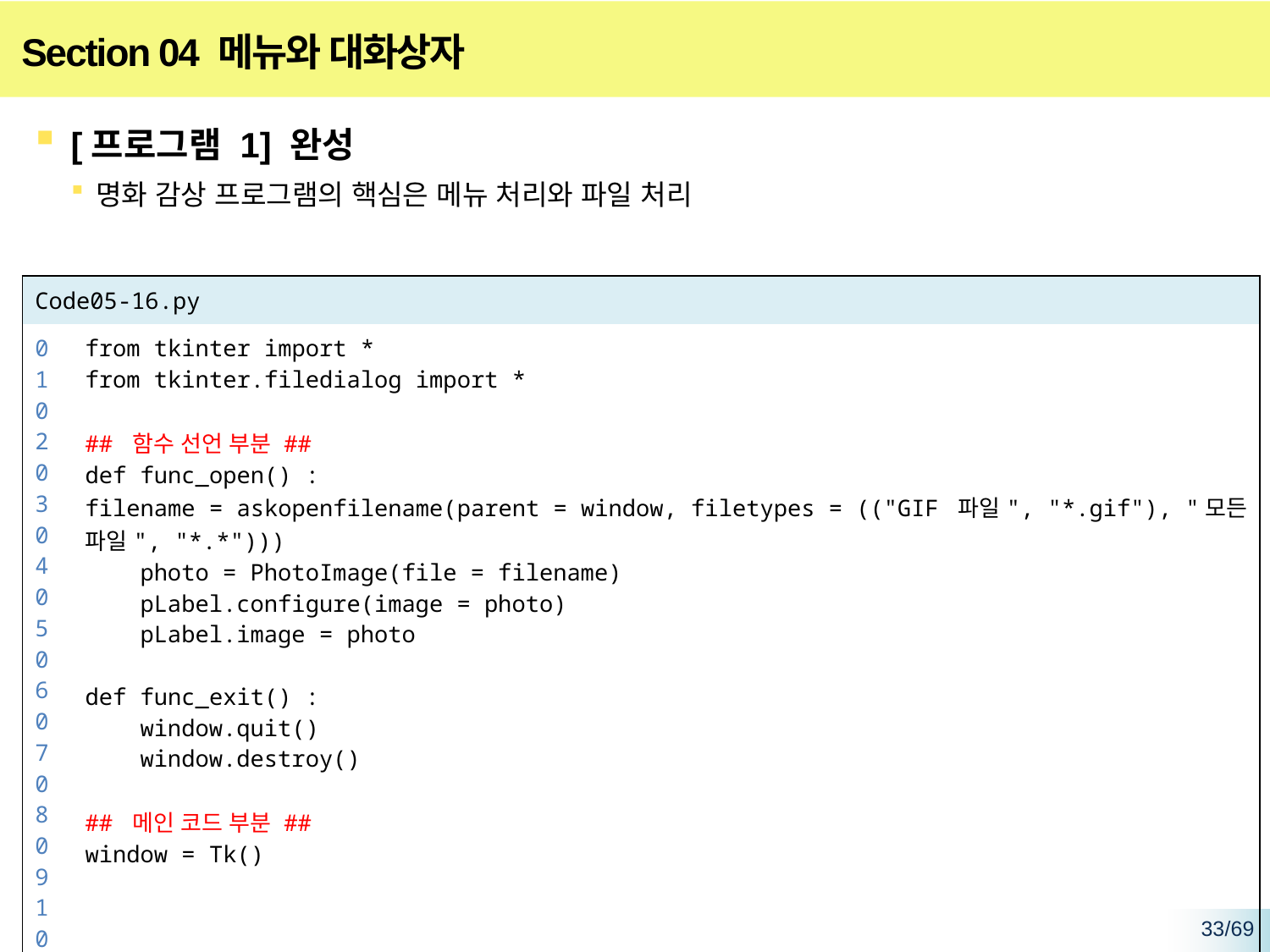

# Section 04 메뉴와 대화상자
[프로그램 1] 완성
명화 감상 프로그램의 핵심은 메뉴 처리와 파일 처리
| Code05-16.py |  |
| --- | --- |
| 01 02 03 04 05 06 07 08 09 10 11 12 13 14 15 16 | from tkinter import \* from tkinter.filedialog import \* ## 함수 선언 부분 ## def func\_open() : filename = askopenfilename(parent = window, filetypes = (("GIF 파일", "\*.gif"), "모든 파일", "\*.\*"))) photo = PhotoImage(file = filename) pLabel.configure(image = photo) pLabel.image = photo def func\_exit() : window.quit() window.destroy() ## 메인 코드 부분 ## window = Tk() |